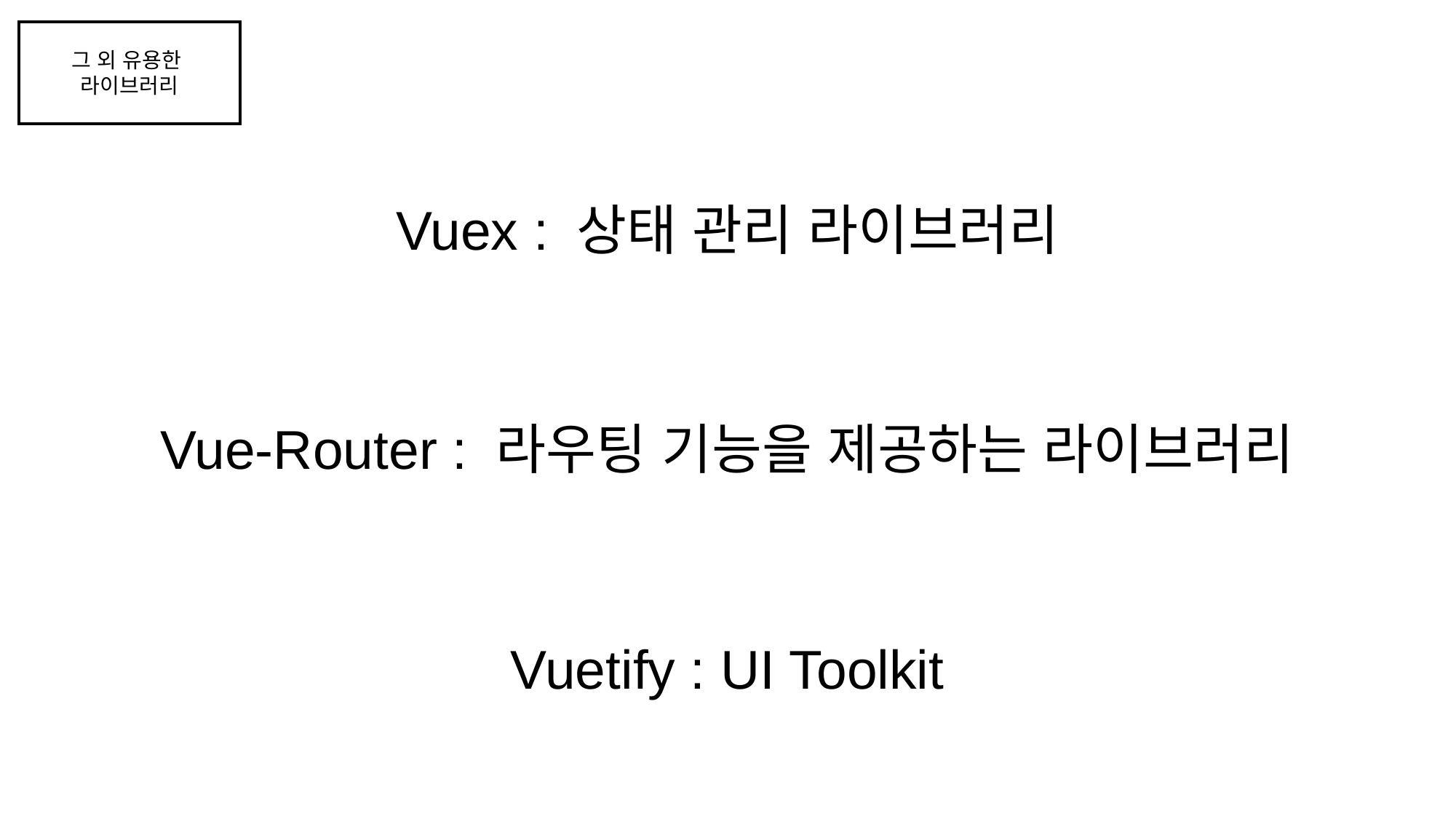

그 외 유용한
라이브러리
Vuex : 상태 관리 라이브러리
Vue-Router : 라우팅 기능을 제공하는 라이브러리
Vuetify : UI Toolkit